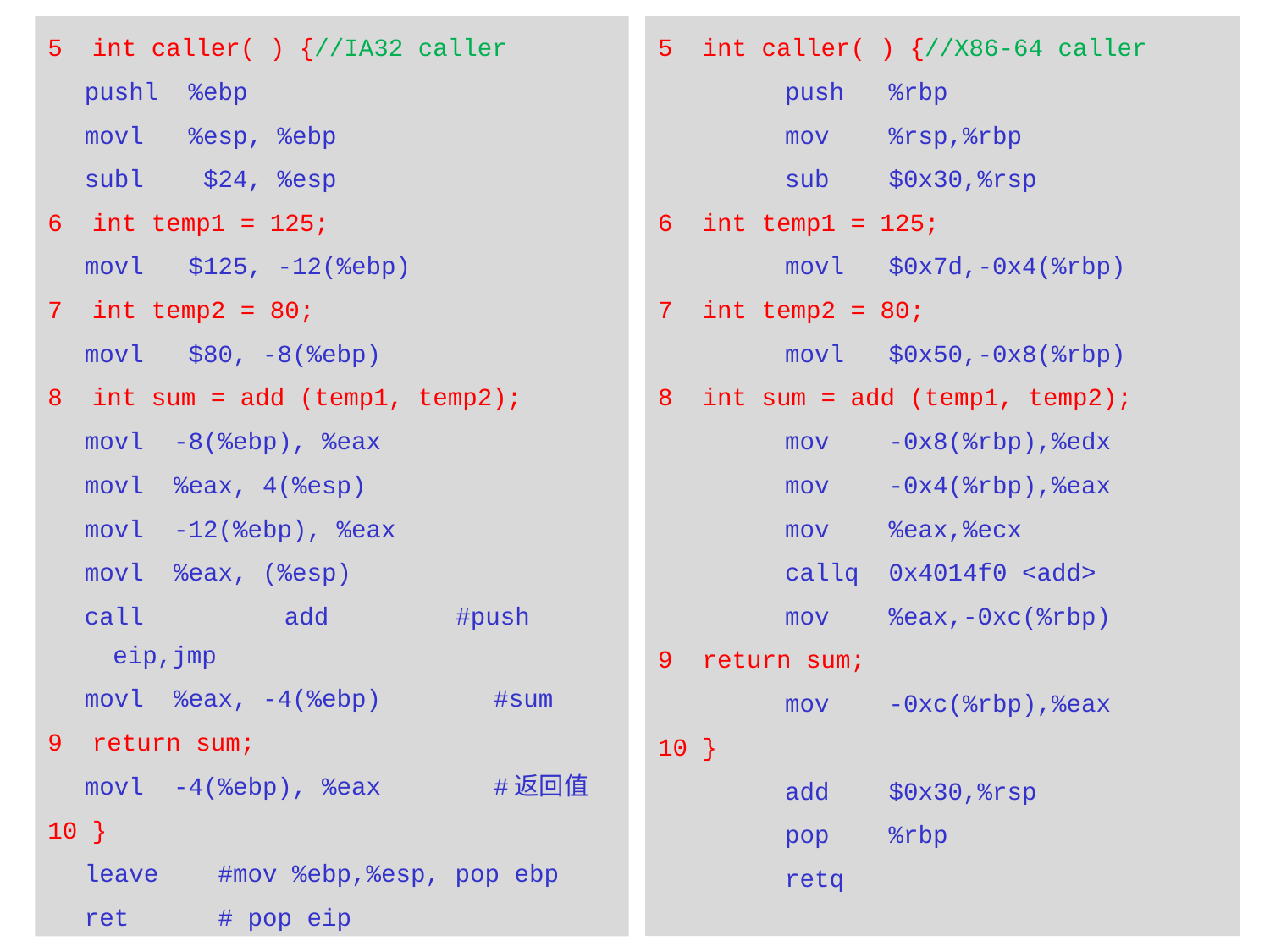

5  int caller( ) {//IA32 caller
pushl  %ebp
movl   %esp, %ebp
subl    $24, %esp
6  int temp1 = 125;
movl   $125, -12(%ebp)
7  int temp2 = 80;
movl   $80, -8(%ebp)
8  int sum = add (temp1, temp2);
movl  -8(%ebp), %eax
movl  %eax, 4(%esp)
movl  -12(%ebp), %eax
movl  %eax, (%esp)
call	   add	      #push eip,jmp
movl  %eax, -4(%ebp) 	#sum
9  return sum;
movl  -4(%ebp), %eax	#返回值
10 }
leave    #mov %ebp,%esp, pop ebp
ret      # pop eip
5  int caller( ) {//X86-64 caller
	push   %rbp
	mov    %rsp,%rbp
	sub    $0x30,%rsp
6  int temp1 = 125;
	movl   $0x7d,-0x4(%rbp)
7  int temp2 = 80;
	movl   $0x50,-0x8(%rbp)
8  int sum = add (temp1, temp2);
	mov    -0x8(%rbp),%edx
	mov    -0x4(%rbp),%eax
	mov    %eax,%ecx
	callq  0x4014f0 <add>
	mov    %eax,-0xc(%rbp)
9  return sum;
	mov    -0xc(%rbp),%eax
10 }
	add    $0x30,%rsp
	pop    %rbp
	retq
# 栈帧结构动态过程